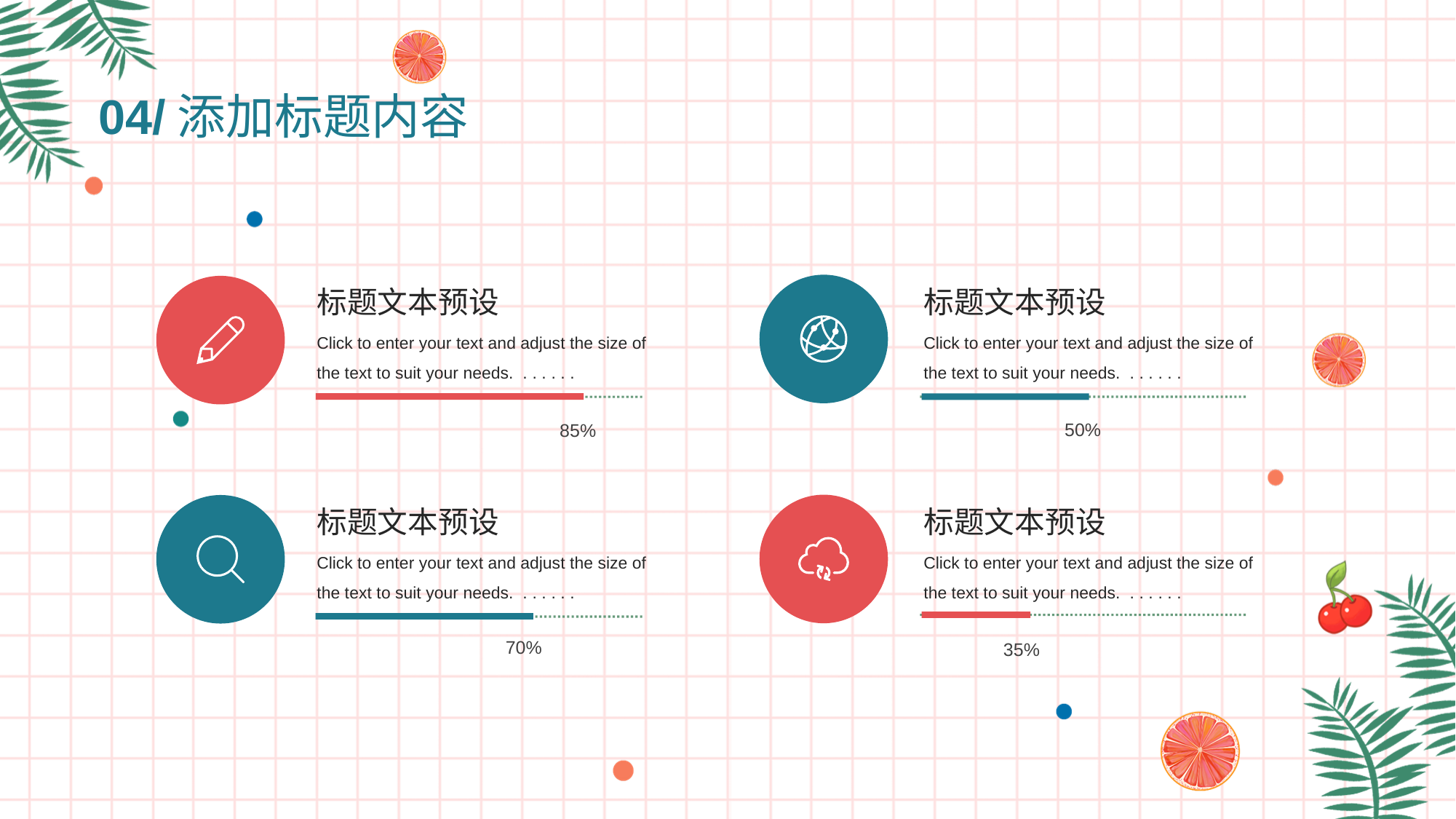

04/添加标题内容

标题文本预设
标题文本预设

Click to enter your text and adjust the size of the text to suit your needs.  . . . . . .
Click to enter your text and adjust the size of the text to suit your needs.  . . . . . .

50%
85%

标题文本预设
标题文本预设

Click to enter your text and adjust the size of the text to suit your needs.  . . . . . .
Click to enter your text and adjust the size of the text to suit your needs.  . . . . . .

70%
35%